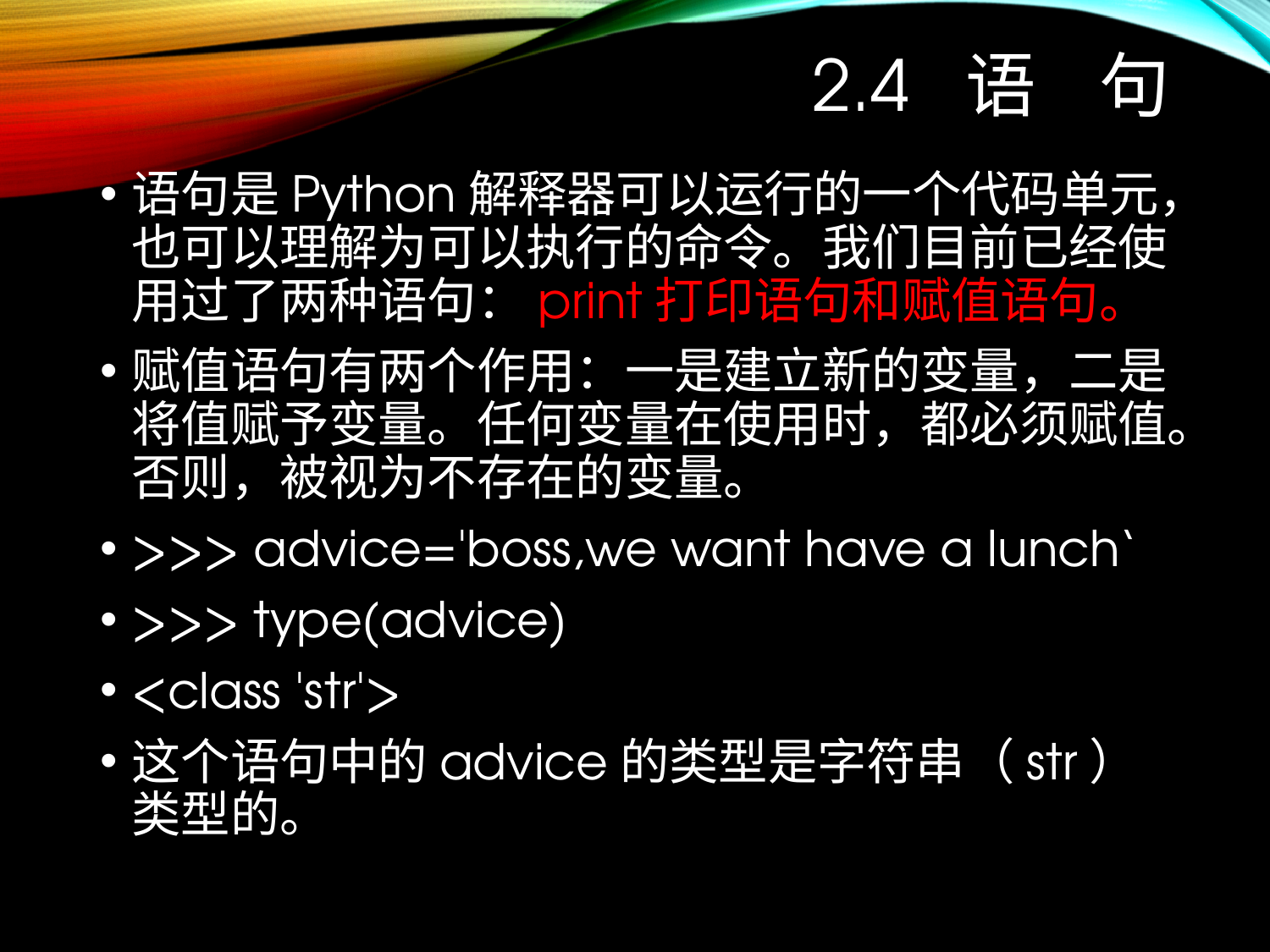

# 2.4  语    句
语句是Python解释器可以运行的一个代码单元，也可以理解为可以执行的命令。我们目前已经使用过了两种语句：print打印语句和赋值语句。
赋值语句有两个作用：一是建立新的变量，二是将值赋予变量。任何变量在使用时，都必须赋值。否则，被视为不存在的变量。
>>> advice='boss,we want have a lunch‘
>>> type(advice)
<class 'str'>
这个语句中的advice的类型是字符串（str）类型的。